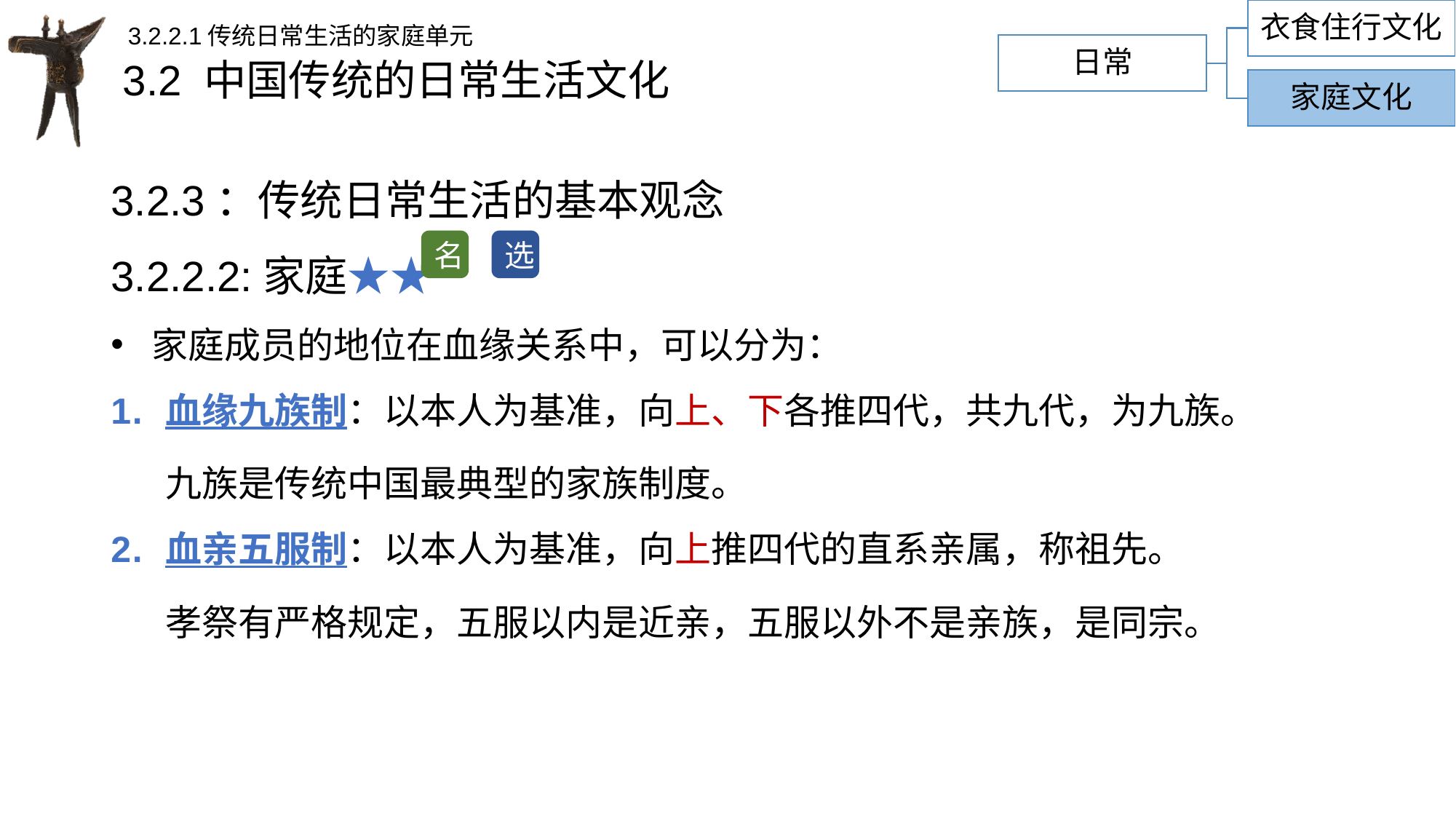

衣食住行文化
3.2.2.1传统日常生活的家庭单元

日常
# 3.2 中国传统的日常生活文化

家庭文化
3.2.3：传统日常生活的基本观念
3.2.2.2:家庭★★
家庭成员的地位在血缘关系中，可以分为：
血缘九族制：以本人为基准，向上、下各推四代，共九代，为九族。
九族是传统中国最典型的家族制度。
血亲五服制：以本人为基准，向上推四代的直系亲属，称祖先。
孝祭有严格规定，五服以内是近亲，五服以外不是亲族，是同宗。
选
名
106